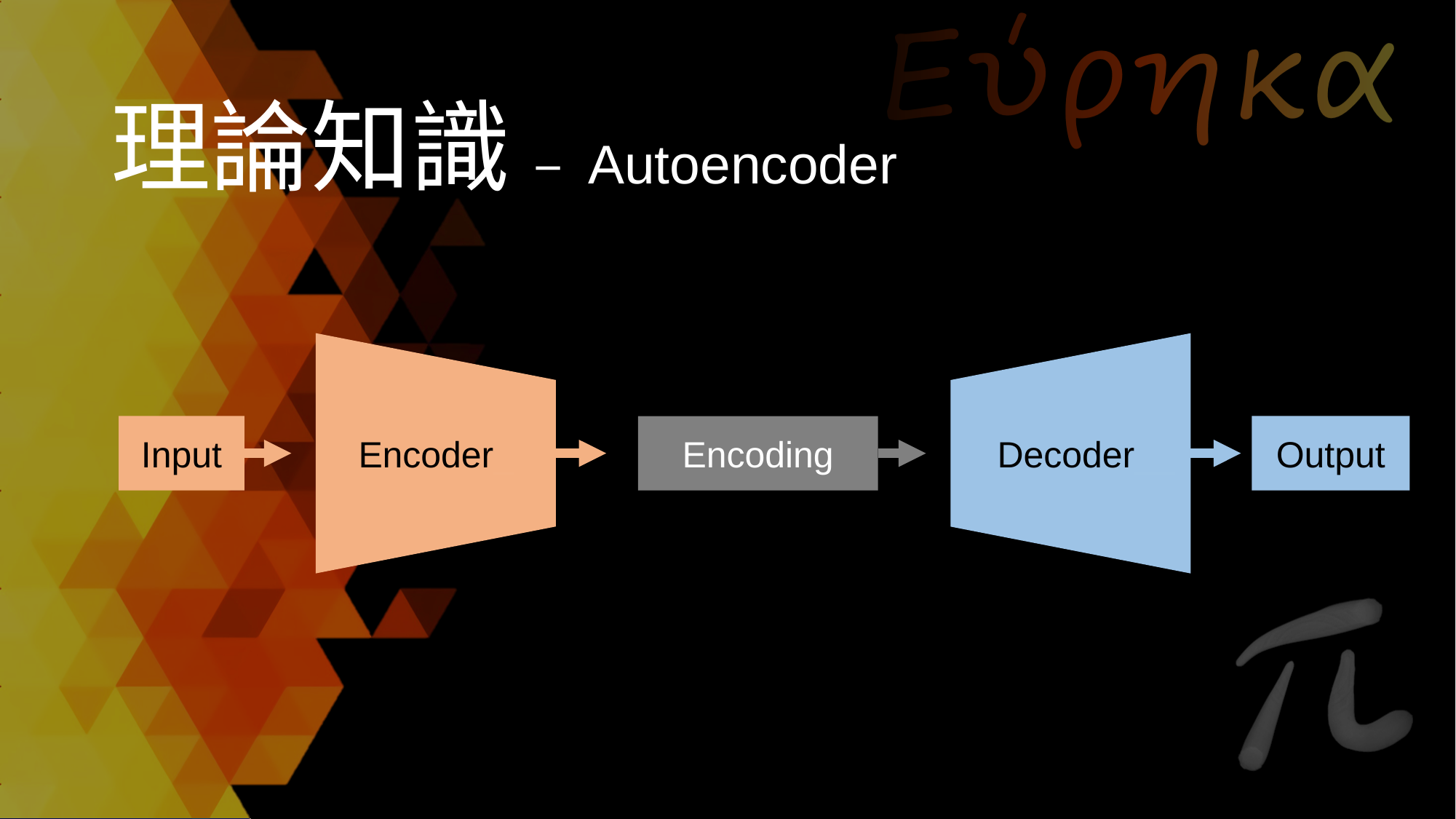

# 理論知識 – Autoencoder
Encoder_
Decoder__
Input
Output
Encoding